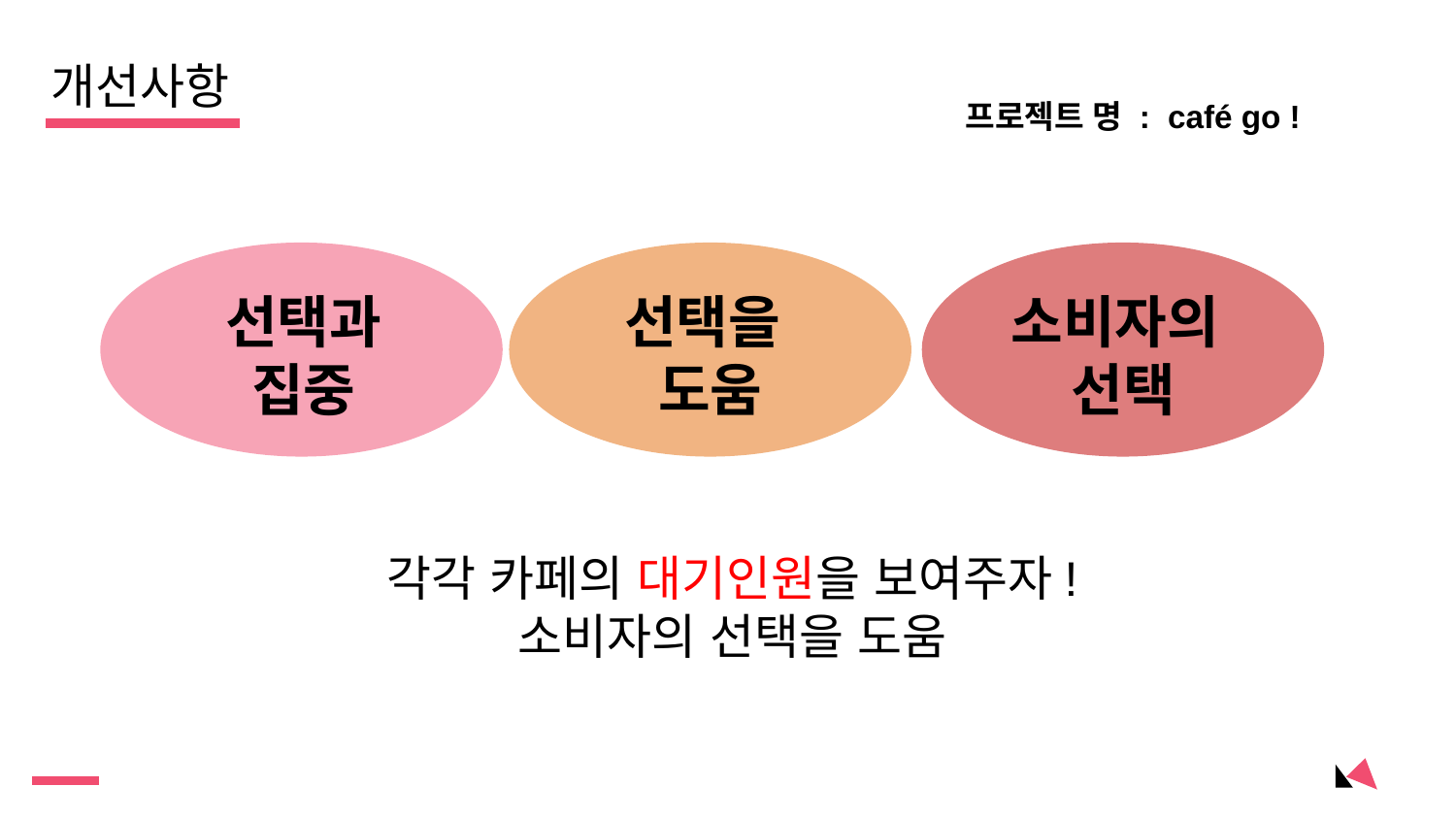

개선사항
프로젝트 명 :  café go !

선택과
집중
선택을
도움
소비자의
선택
각각 카페의 대기인원을 보여주자!
소비자의 선택을 도움